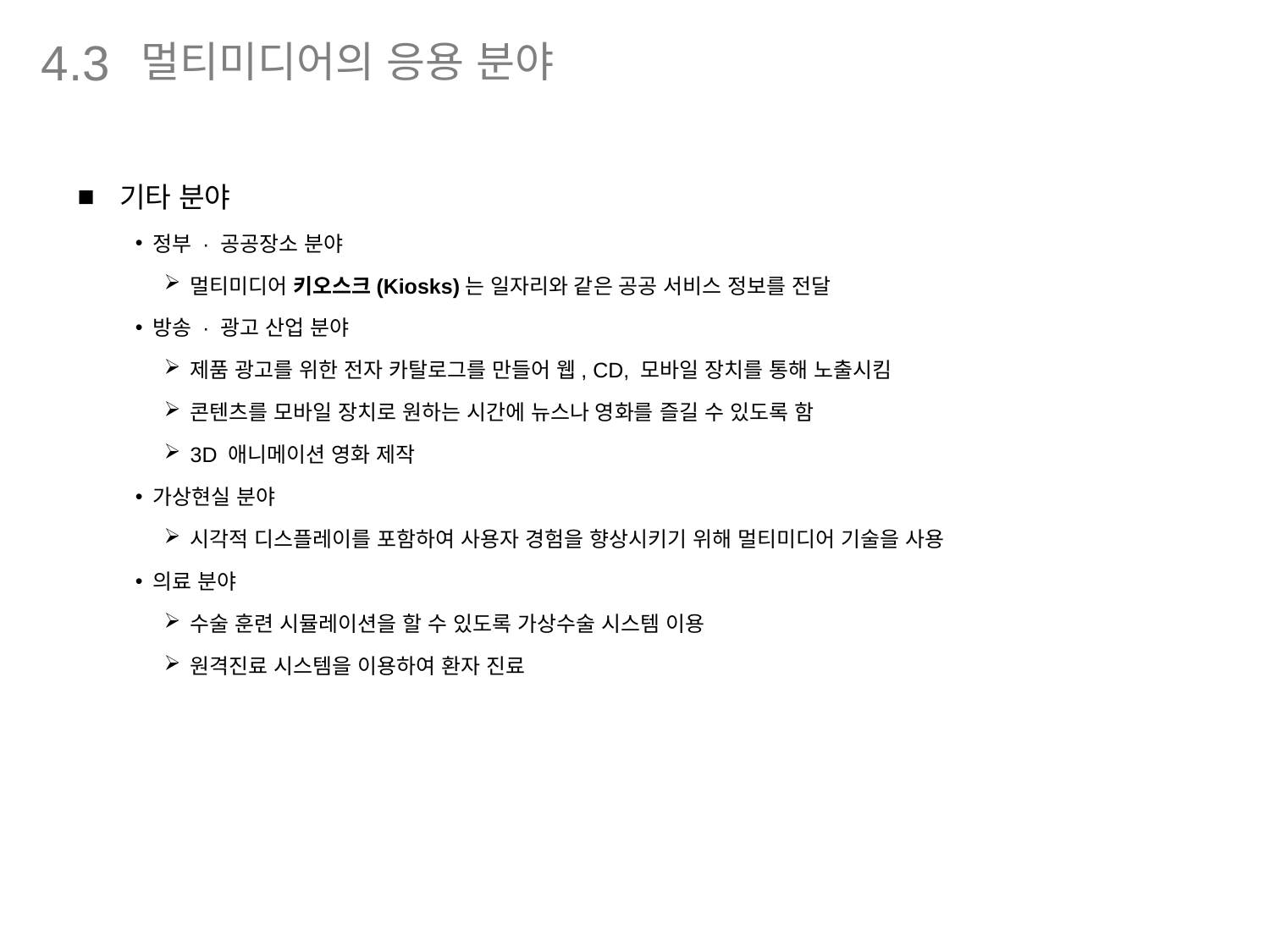

멀티미디어의 응용 분야
4.3

기타 분야
정부 · 공공장소 분야
멀티미디어 키오스크(Kiosks)는 일자리와 같은 공공 서비스 정보를 전달
방송 · 광고 산업 분야
제품 광고를 위한 전자 카탈로그를 만들어 웹, CD, 모바일 장치를 통해 노출시킴
콘텐츠를 모바일 장치로 원하는 시간에 뉴스나 영화를 즐길 수 있도록 함
3D 애니메이션 영화 제작
가상현실 분야
시각적 디스플레이를 포함하여 사용자 경험을 향상시키기 위해 멀티미디어 기술을 사용
의료 분야
수술 훈련 시뮬레이션을 할 수 있도록 가상수술 시스템 이용
원격진료 시스템을 이용하여 환자 진료